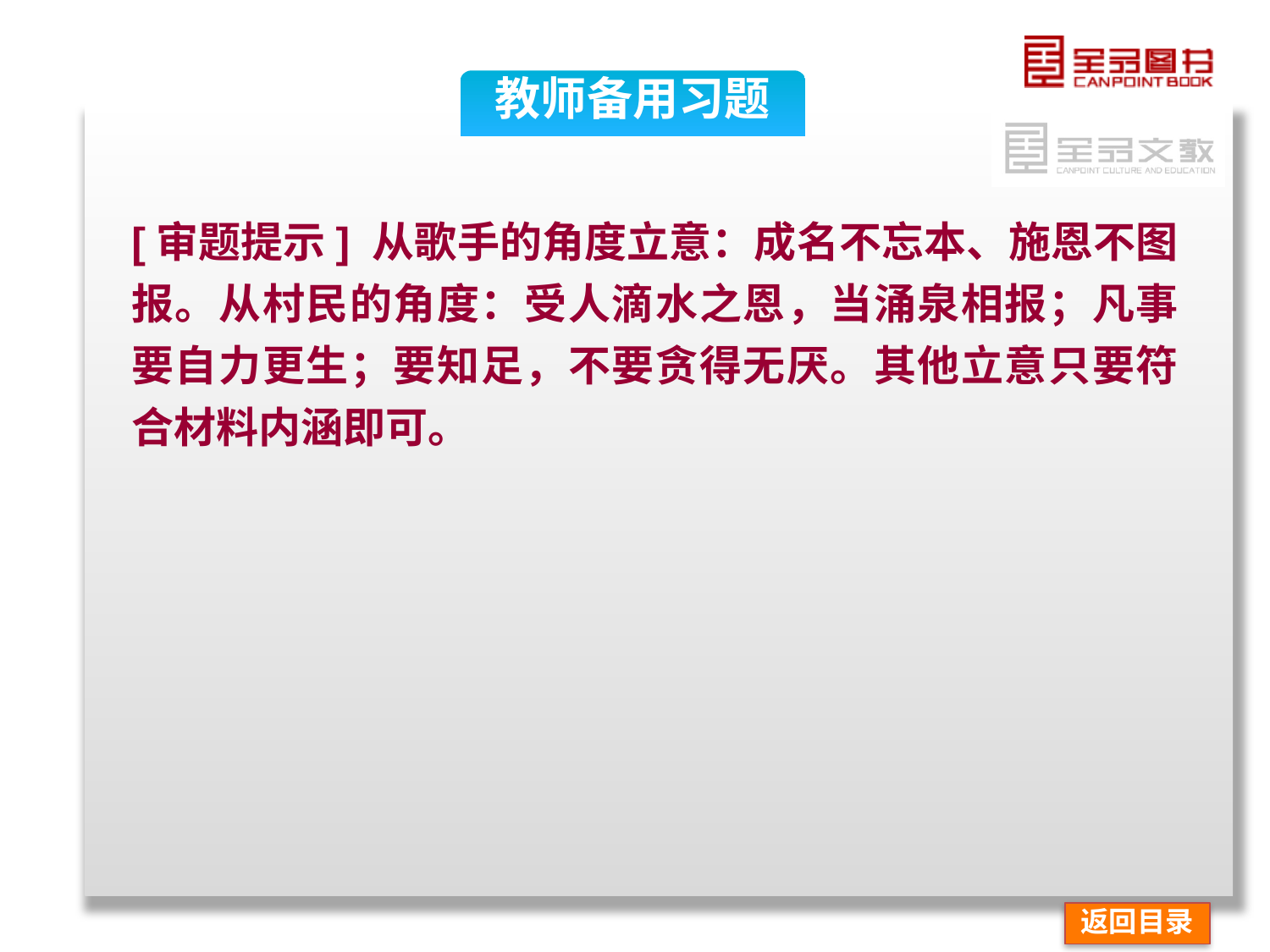

教师备用习题
[审题提示] 从歌手的角度立意：成名不忘本、施恩不图报。从村民的角度：受人滴水之恩，当涌泉相报；凡事要自力更生；要知足，不要贪得无厌。其他立意只要符合材料内涵即可。
返回目录